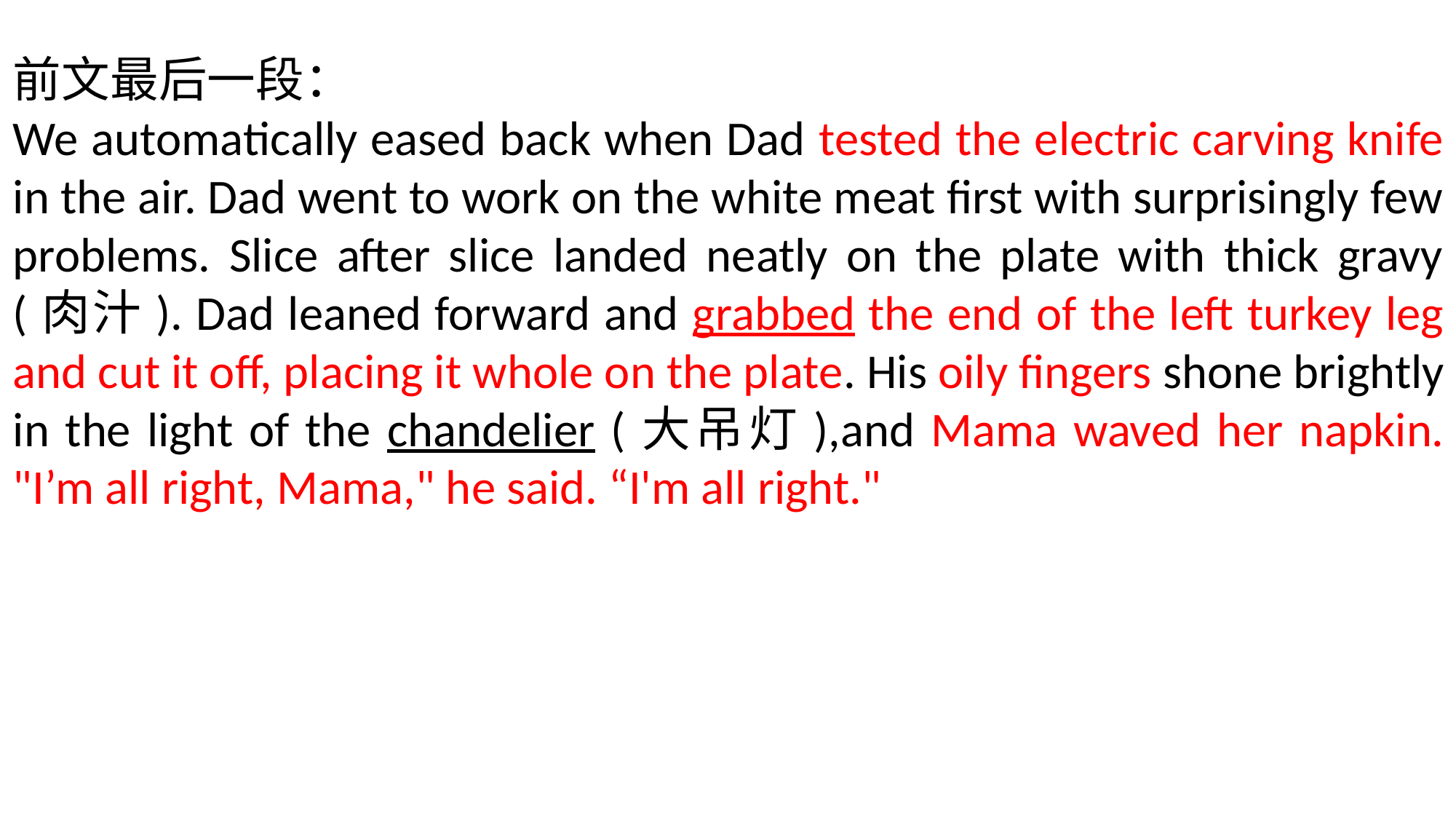

前文最后一段：
We automatically eased back when Dad tested the electric carving knife in the air. Dad went to work on the white meat first with surprisingly few problems. Slice after slice landed neatly on the plate with thick gravy (肉汁). Dad leaned forward and grabbed the end of the left turkey leg and cut it off, placing it whole on the plate. His oily fingers shone brightly in the light of the chandelier (大吊灯),and Mama waved her napkin. "I’m all right, Mama," he said. “I'm all right."